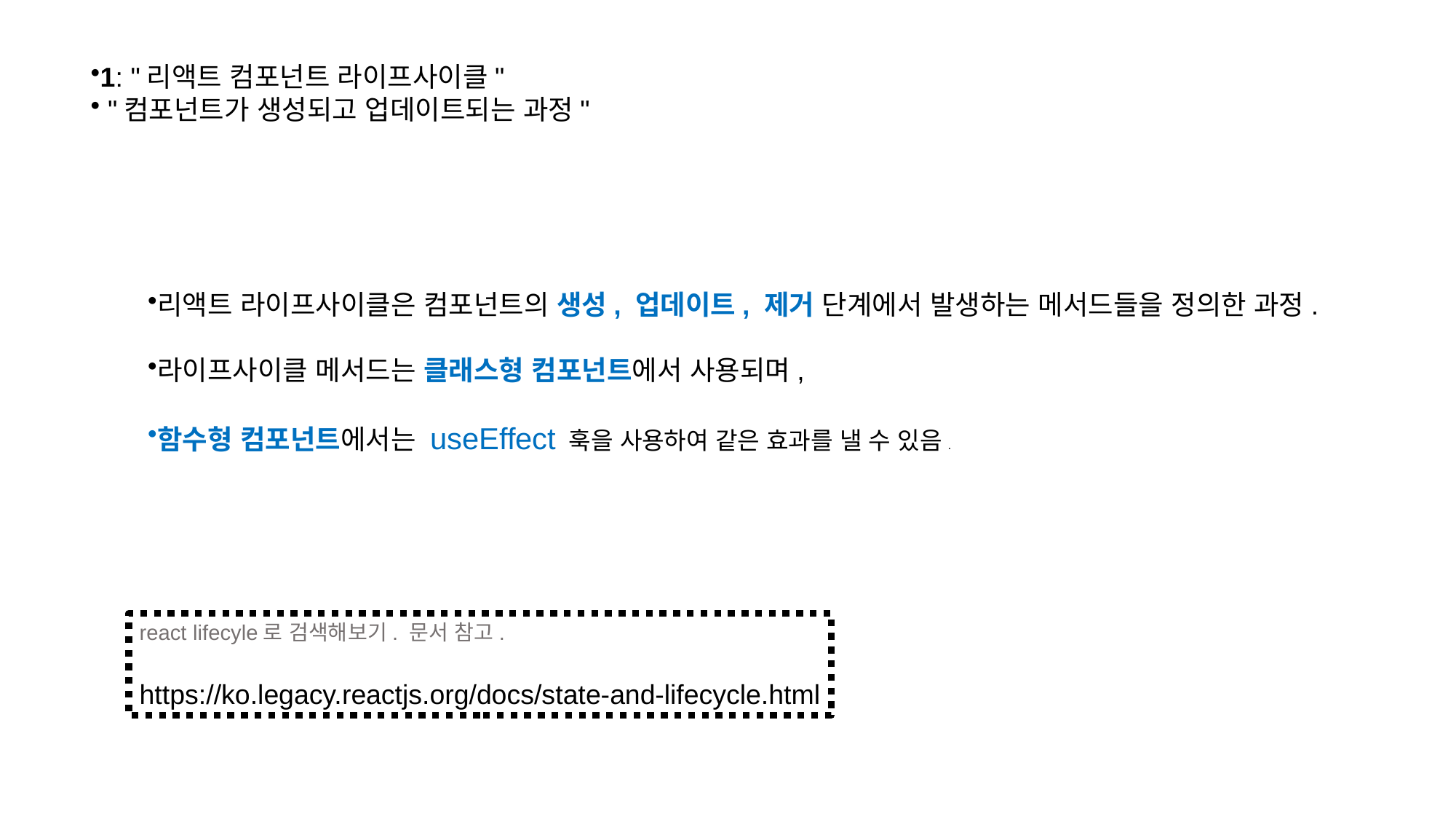

1: "리액트 컴포넌트 라이프사이클"
 "컴포넌트가 생성되고 업데이트되는 과정"

리액트 라이프사이클은 컴포넌트의 생성, 업데이트, 제거 단계에서 발생하는 메서드들을 정의한 과정.

라이프사이클 메서드는 클래스형 컴포넌트에서 사용되며,

함수형 컴포넌트에서는 useEffect 훅을 사용하여 같은 효과를 낼 수 있음.
react lifecyle로 검색해보기. 문서 참고.

https://ko.legacy.reactjs.org/docs/state-and-lifecycle.html